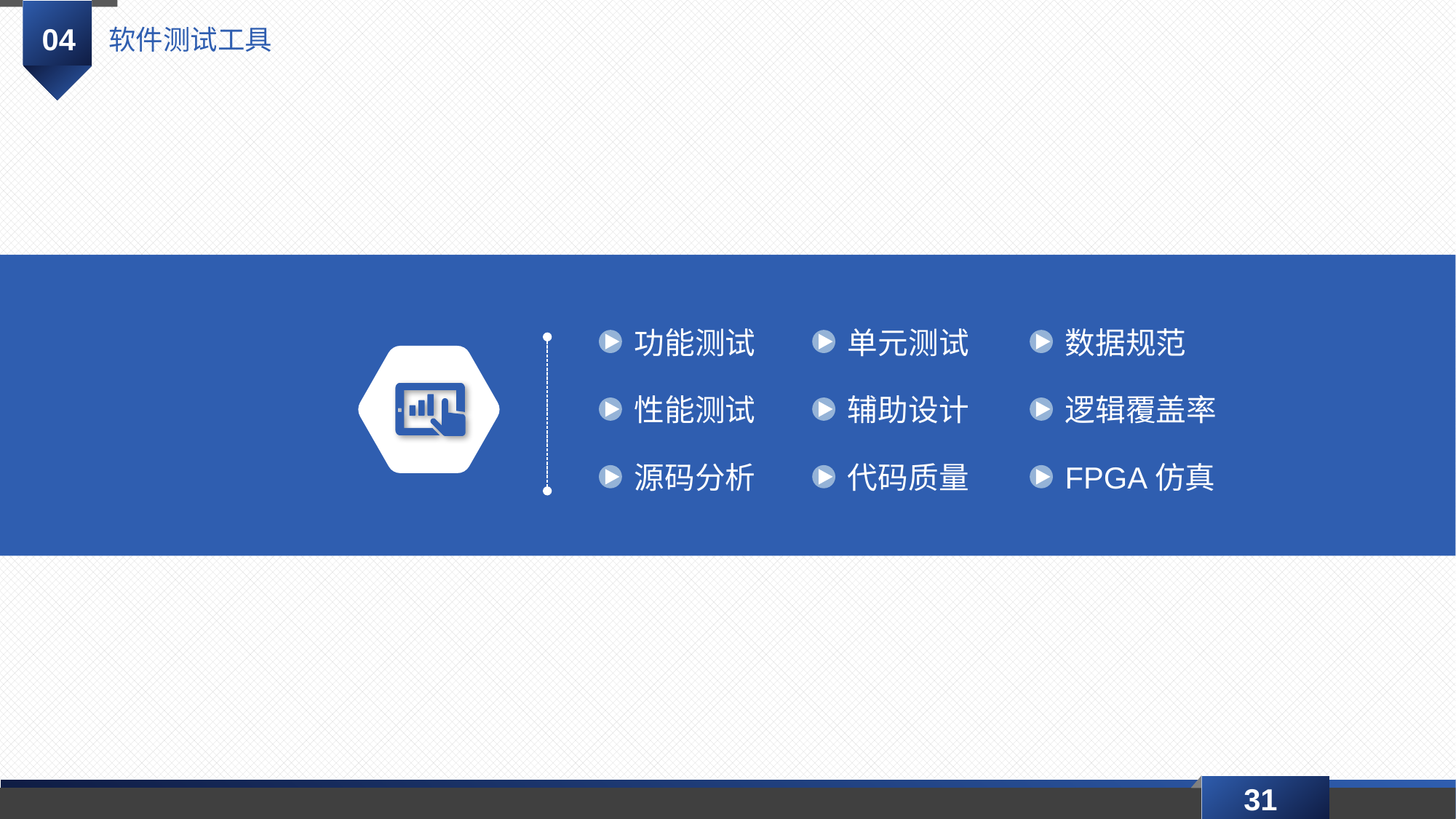

04
软件测试工具

功能测试

单元测试

数据规范

性能测试

辅助设计

逻辑覆盖率

源码分析

代码质量

FPGA仿真

31